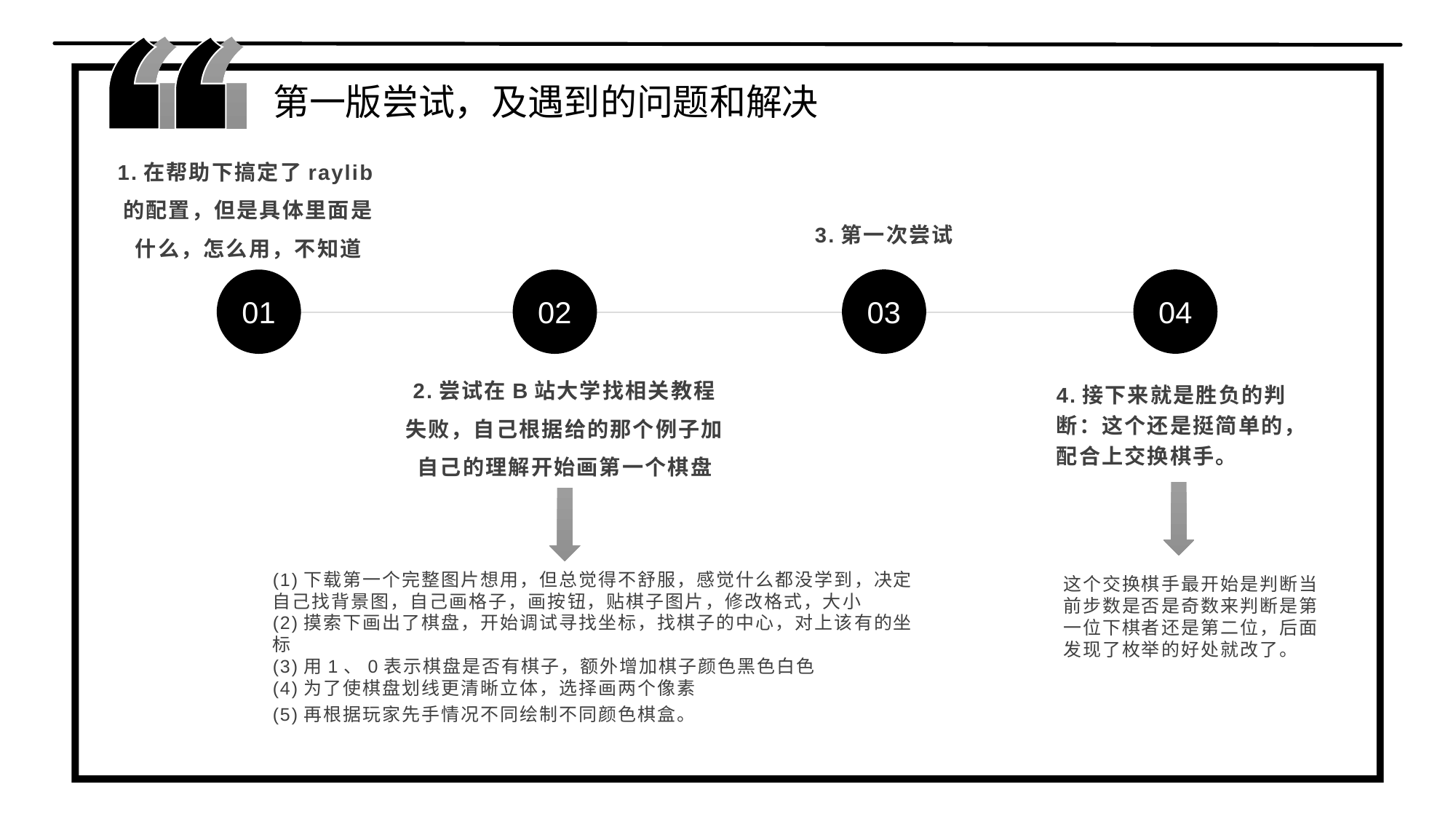

第一版尝试，及遇到的问题和解决
1.在帮助下搞定了raylib的配置，但是具体里面是什么，怎么用，不知道
3.第一次尝试
03
04
01
02
2.尝试在B站大学找相关教程失败，自己根据给的那个例子加自己的理解开始画第一个棋盘
4.接下来就是胜负的判断：这个还是挺简单的，配合上交换棋手。

(1)下载第一个完整图片想用，但总觉得不舒服，感觉什么都没学到，决定自己找背景图，自己画格子，画按钮，贴棋子图片，修改格式，大小
(2)摸索下画出了棋盘，开始调试寻找坐标，找棋子的中心，对上该有的坐标
(3)用1、0表示棋盘是否有棋子，额外增加棋子颜色黑色白色
(4)为了使棋盘划线更清晰立体，选择画两个像素
(5)再根据玩家先手情况不同绘制不同颜色棋盒。
这个交换棋手最开始是判断当前步数是否是奇数来判断是第一位下棋者还是第二位，后面发现了枚举的好处就改了。